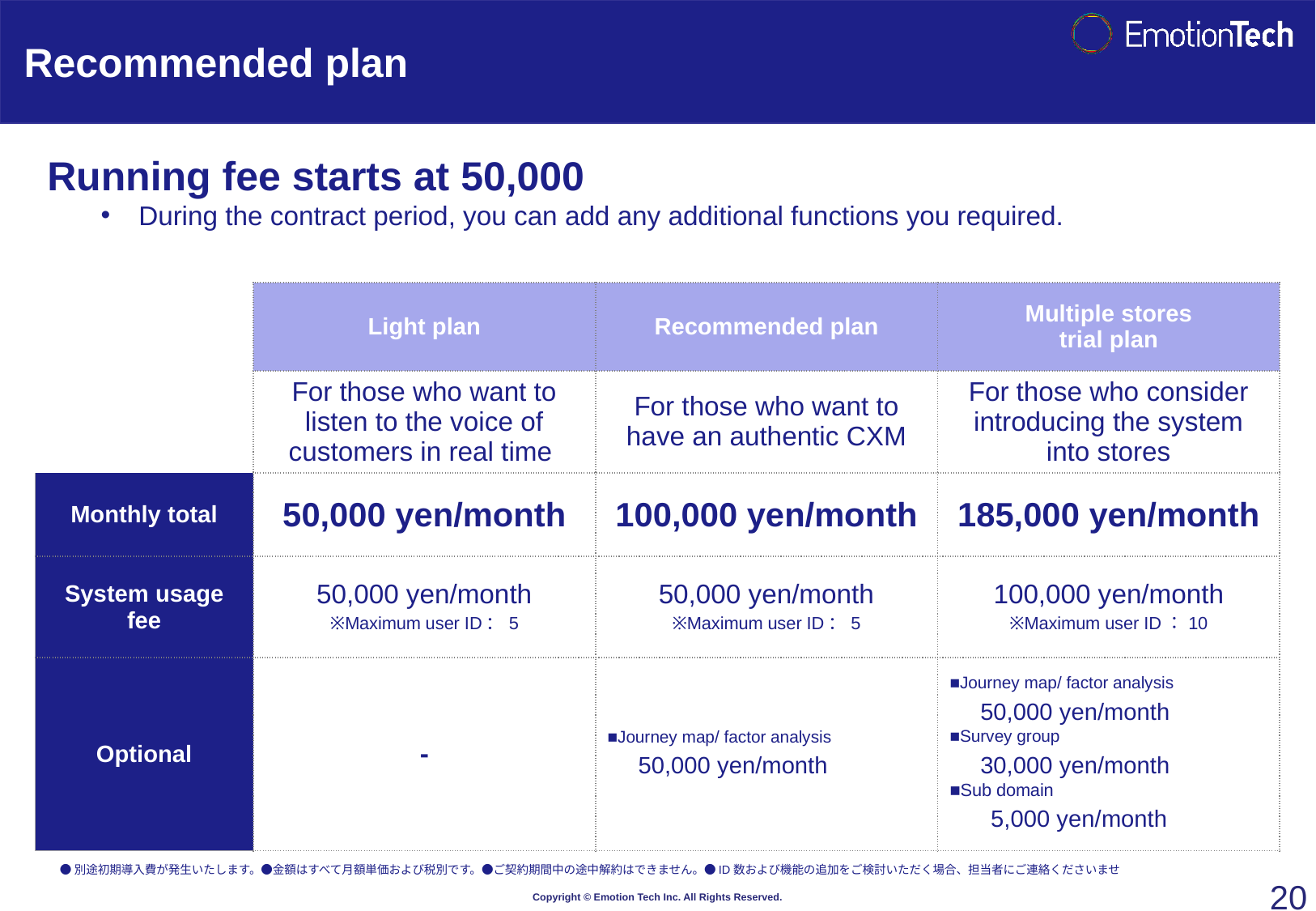

# Recommended plan

Running fee starts at 50,000
During the contract period, you can add any additional functions you required.
|  | Light plan | Recommended plan | Multiple stores trial plan |
| --- | --- | --- | --- |
|  | For those who want to listen to the voice of customers in real time | For those who want to have an authentic CXM | For those who consider introducing the system into stores |
| Monthly total | 50,000 yen/month | 100,000 yen/month | 185,000 yen/month |
| System usage fee | 50,000 yen/month ※Maximum user ID：5 | 50,000 yen/month ※Maximum user ID：5 | 100,000 yen/month ※Maximum user ID：10 |
| Optional | - | ■Journey map/ factor analysis 　50,000 yen/month | ■Journey map/ factor analysis 　50,000 yen/month ■Survey group 　30,000 yen/month ■Sub domain 　 5,000 yen/month |

●別途初期導入費が発生いたします。●金額はすべて月額単価および税別です。●ご契約期間中の途中解約はできません。●ID数および機能の追加をご検討いただく場合、担当者にご連絡くださいませ